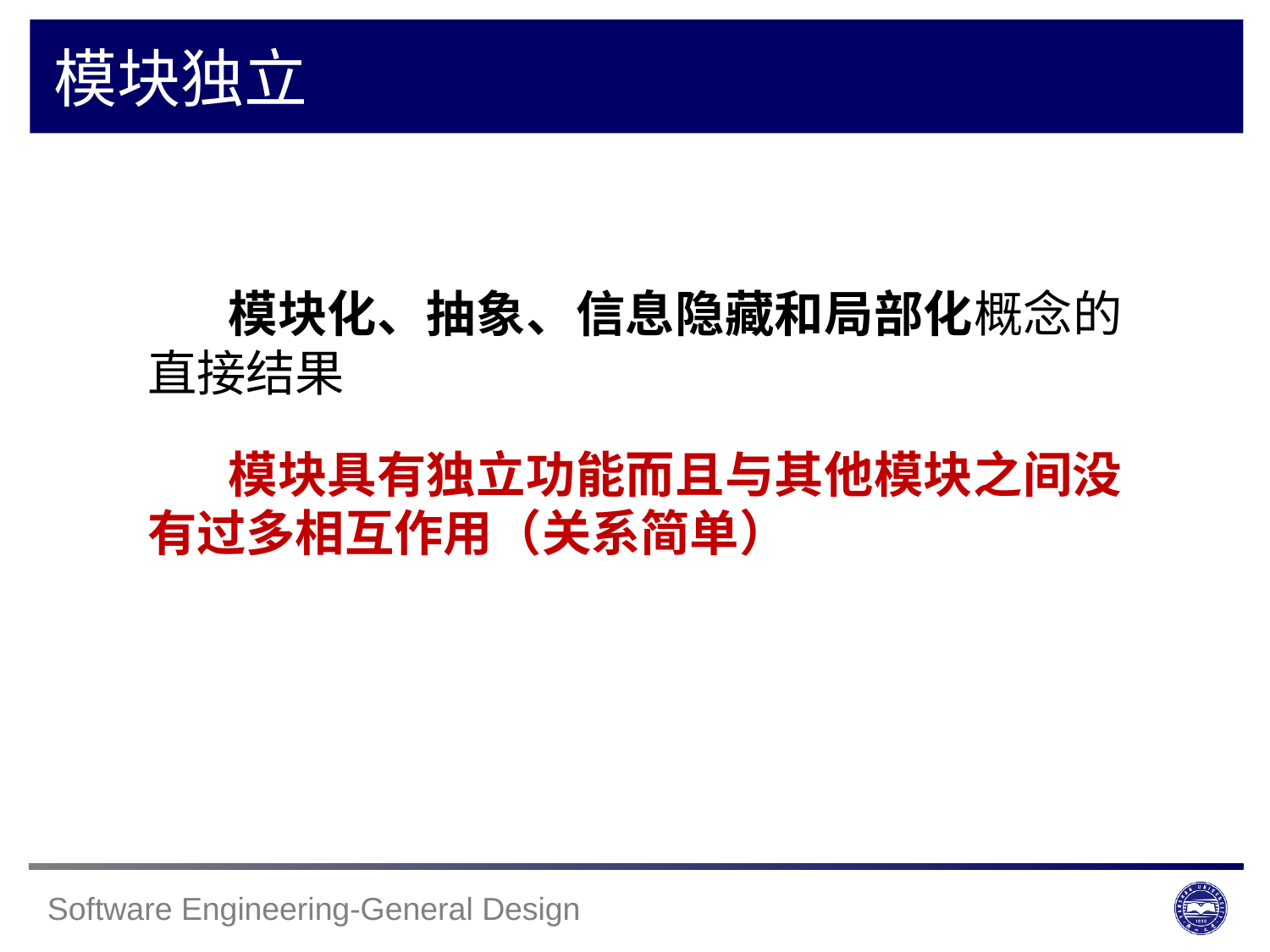

模块独立
      模块化、抽象、信息隐藏和局部化概念的直接结果
      模块具有独立功能而且与其他模块之间没有过多相互作用（关系简单）